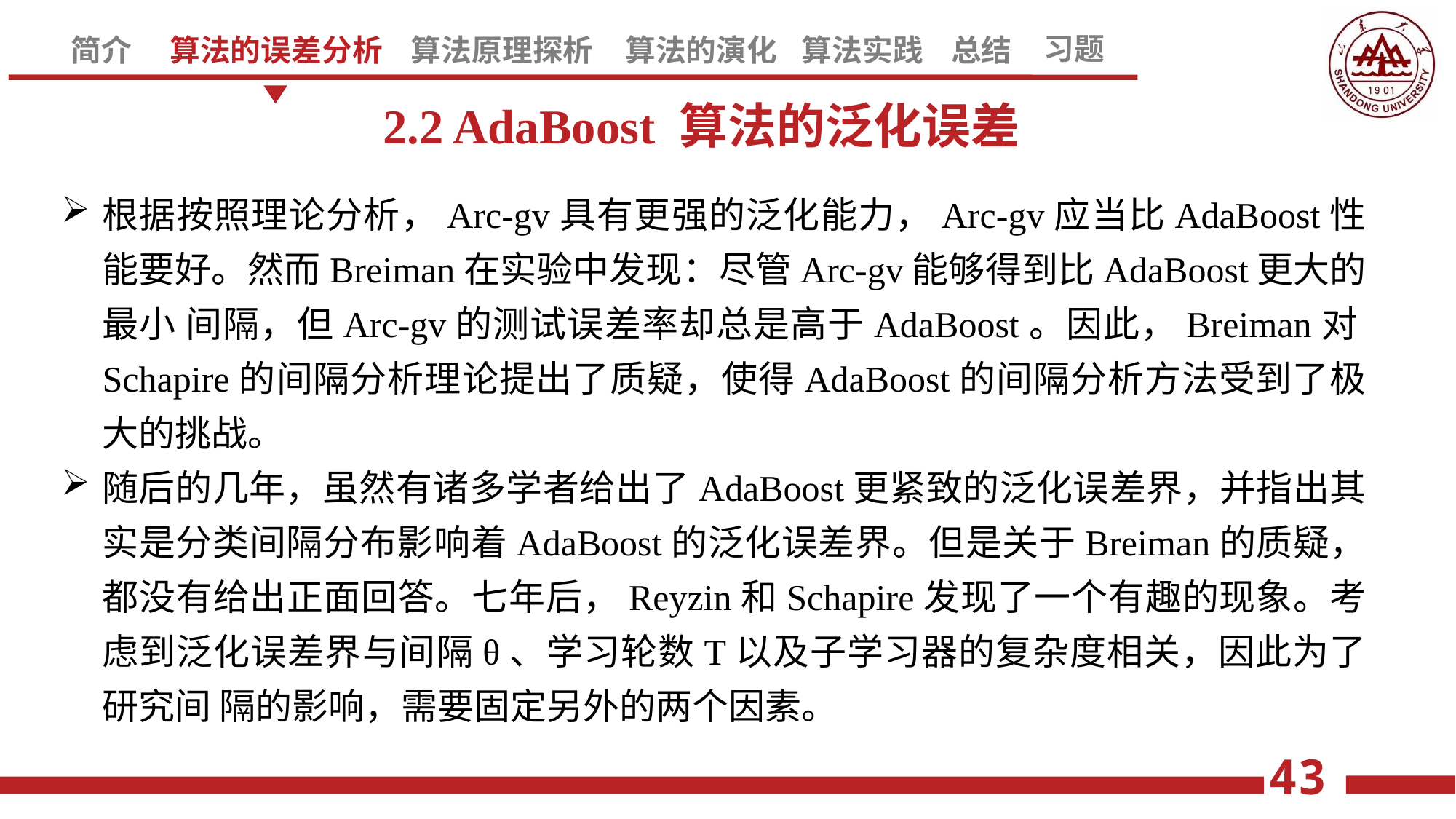

2.2 AdaBoost 算法的泛化误差
根据按照理论分析，Arc-gv具有更强的泛化能力，Arc-gv应当比AdaBoost性能要好。然而Breiman在实验中发现：尽管Arc-gv能够得到比AdaBoost更大的最小 间隔，但Arc-gv的测试误差率却总是高于AdaBoost。因此，Breiman对Schapire的间隔分析理论提出了质疑，使得AdaBoost的间隔分析方法受到了极大的挑战。
随后的几年，虽然有诸多学者给出了AdaBoost更紧致的泛化误差界，并指出其实是分类间隔分布影响着AdaBoost的泛化误差界。但是关于Breiman的质疑，都没有给出正面回答。七年后，Reyzin和Schapire发现了一个有趣的现象。考虑到泛化误差界与间隔θ、学习轮数T以及子学习器的复杂度相关，因此为了研究间 隔的影响，需要固定另外的两个因素。